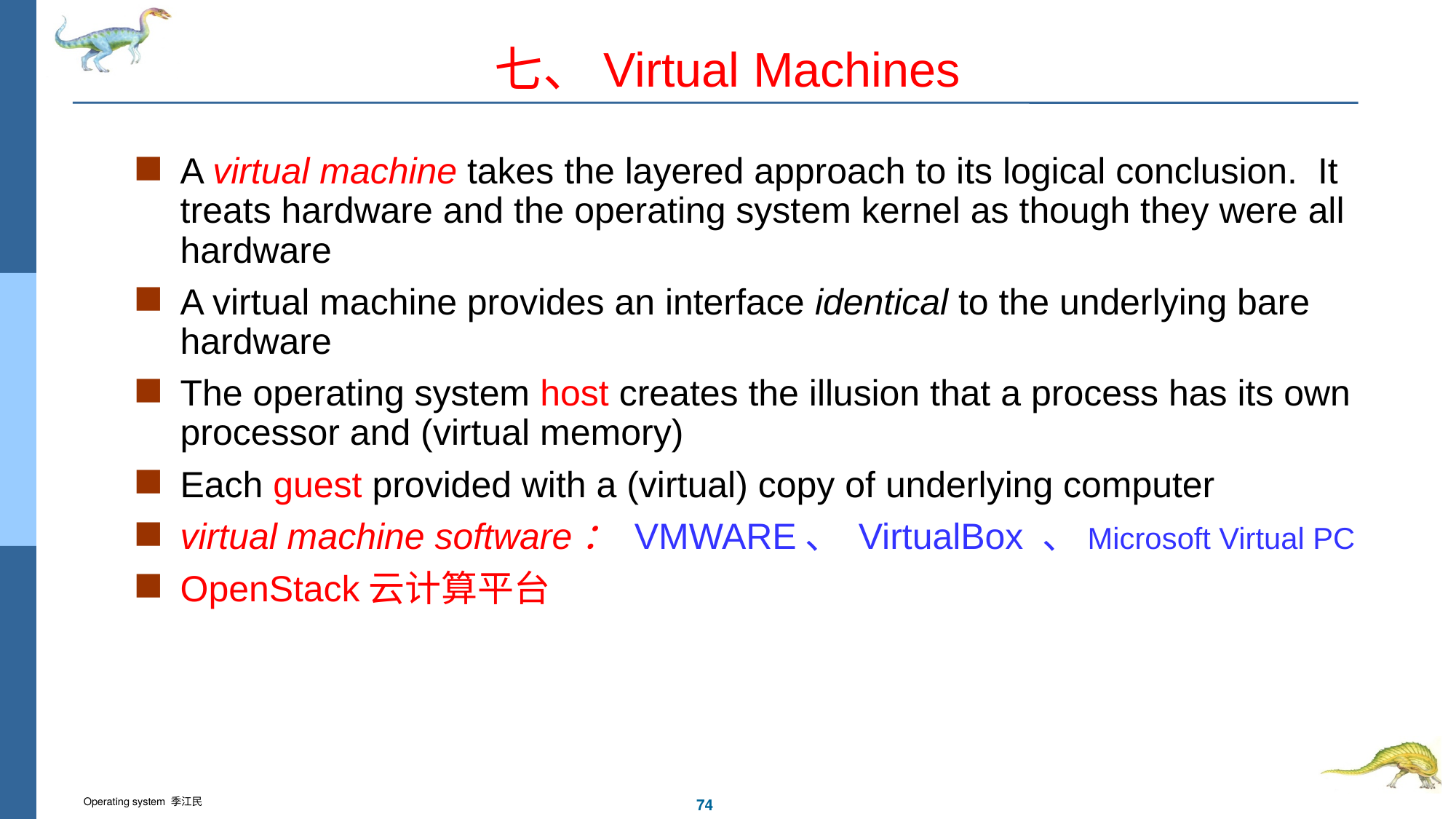

# 七、Virtual Machines
A virtual machine takes the layered approach to its logical conclusion.  It treats hardware and the operating system kernel as though they were all hardware
A virtual machine provides an interface identical to the underlying bare hardware
The operating system host creates the illusion that a process has its own processor and (virtual memory)
Each guest provided with a (virtual) copy of underlying computer
virtual machine software： VMWARE、 VirtualBox 、Microsoft Virtual PC
OpenStack云计算平台